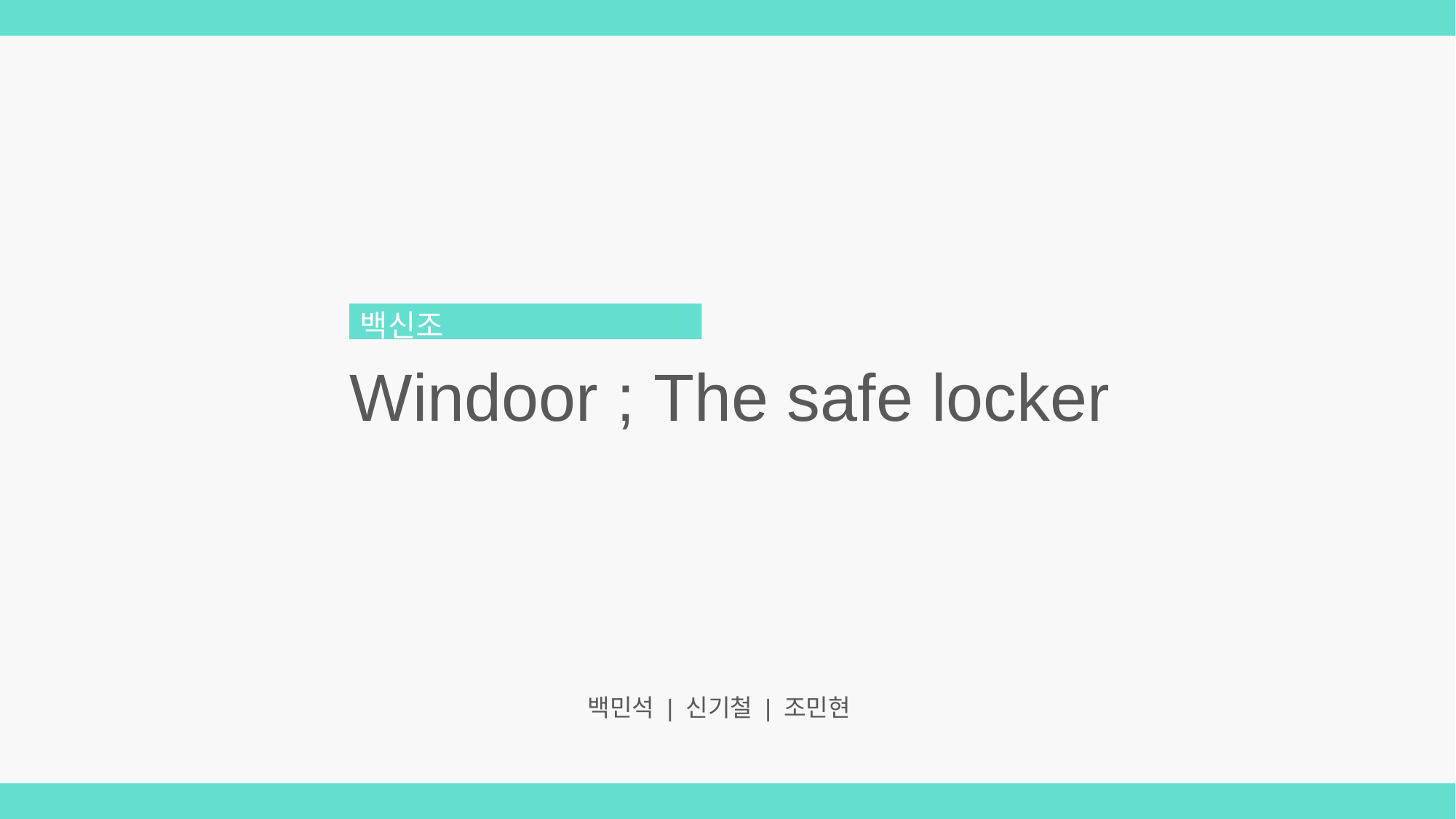

백신조

Windoor ; The safe locker
백민석 | 신기철 | 조민현